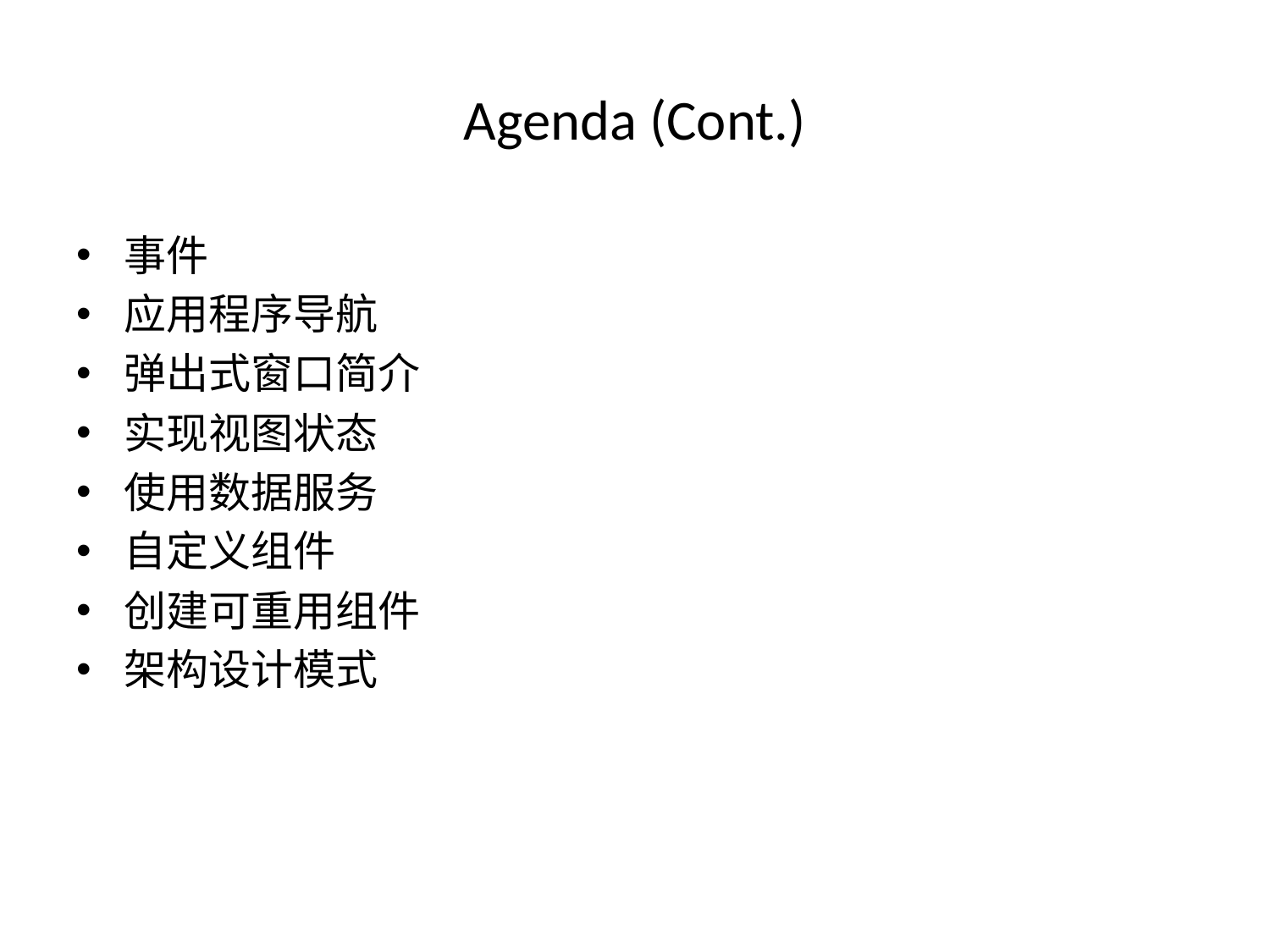

# Agenda (Cont.)
事件
应用程序导航
弹出式窗口简介
实现视图状态
使用数据服务
自定义组件
创建可重用组件
架构设计模式